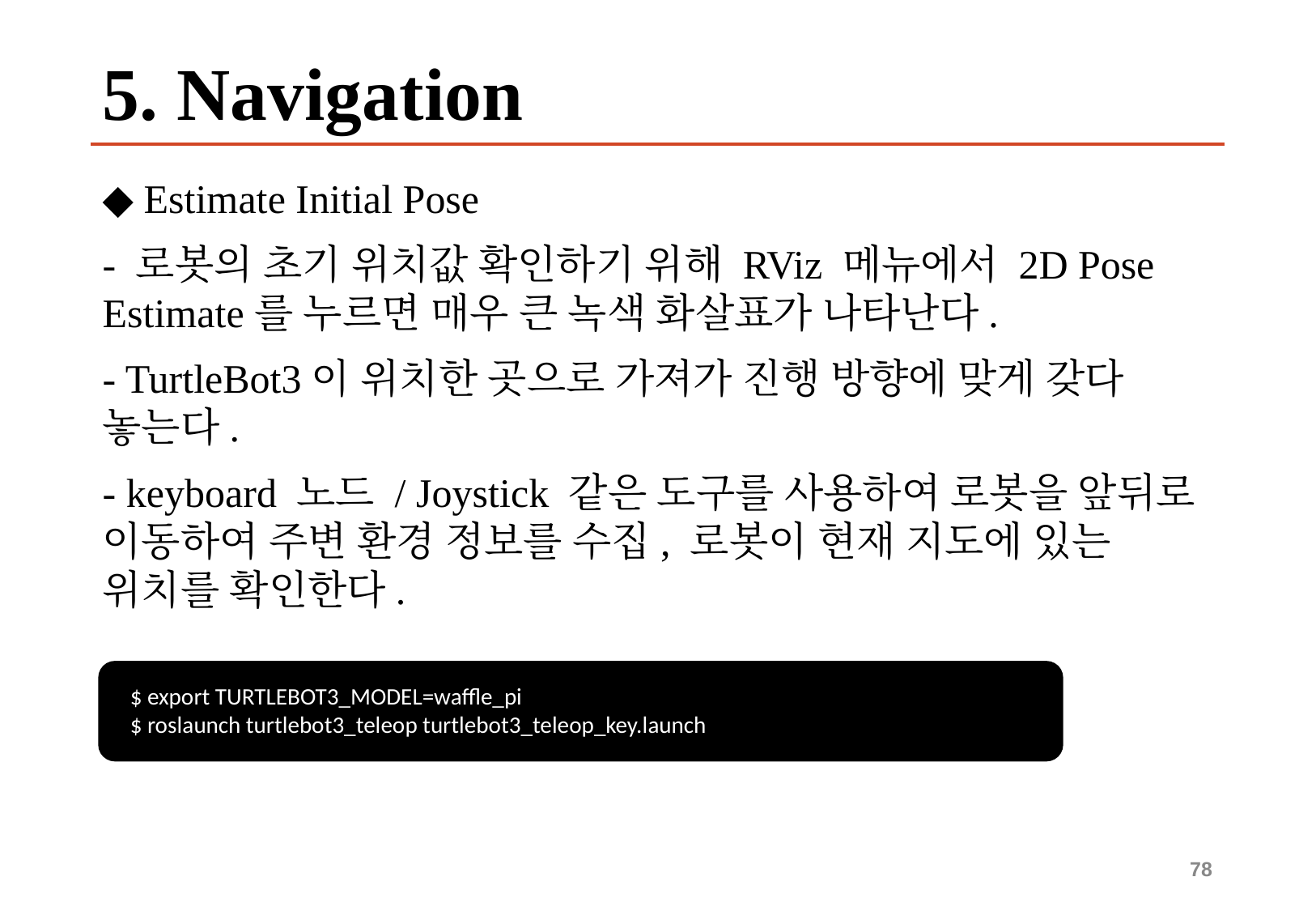

# 5. Navigation
◆ Estimate Initial Pose
- 로봇의 초기 위치값 확인하기 위해 RViz 메뉴에서 2D Pose  Estimate를 누르면 매우 큰 녹색 화살표가 나타난다.
- TurtleBot3이 위치한 곳으로 가져가 진행 방향에 맞게 갖다 놓는다.
- keyboard 노드 / Joystick 같은 도구를 사용하여 로봇을 앞뒤로 이동하여 주변 환경 정보를 수집, 로봇이 현재 지도에 있는 위치를 확인한다.

$ export TURTLEBOT3_MODEL=waffle_pi
$ roslaunch turtlebot3_teleop turtlebot3_teleop_key.launch
78